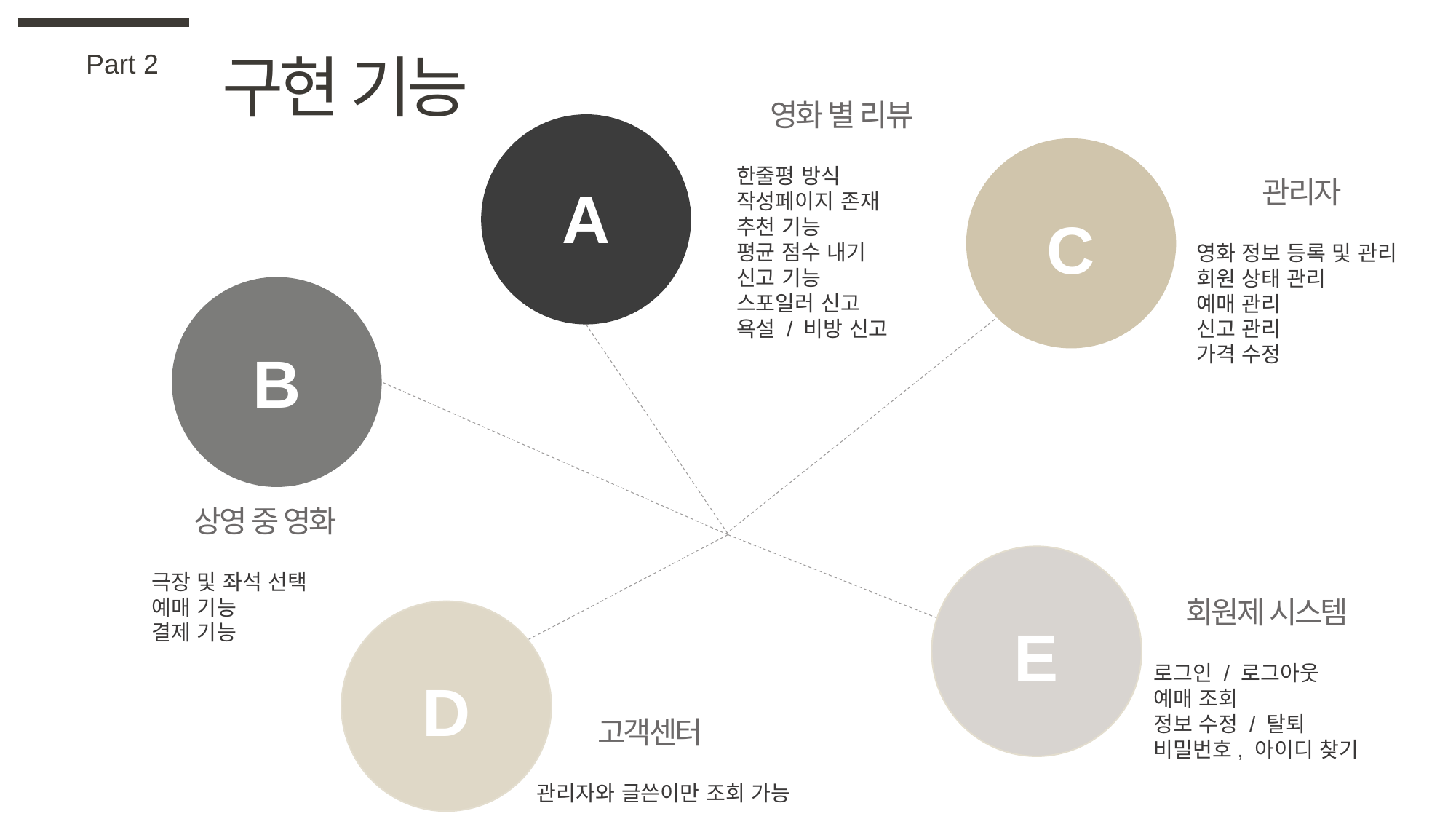

구현 기능
Part 2
영화 별 리뷰
한줄평 방식
작성페이지 존재
추천 기능
평균 점수 내기
신고 기능
스포일러 신고
욕설 / 비방 신고

C
관리자
영화 정보 등록 및 관리
회원 상태 관리
예매 관리
신고 관리
가격 수정
A

B
상영 중 영화
극장 및 좌석 선택
예매 기능
결제 기능

E
회원제 시스템
로그인 / 로그아웃
예매 조회
정보 수정 / 탈퇴
비밀번호, 아이디 찾기

D
고객센터
관리자와 글쓴이만 조회 가능